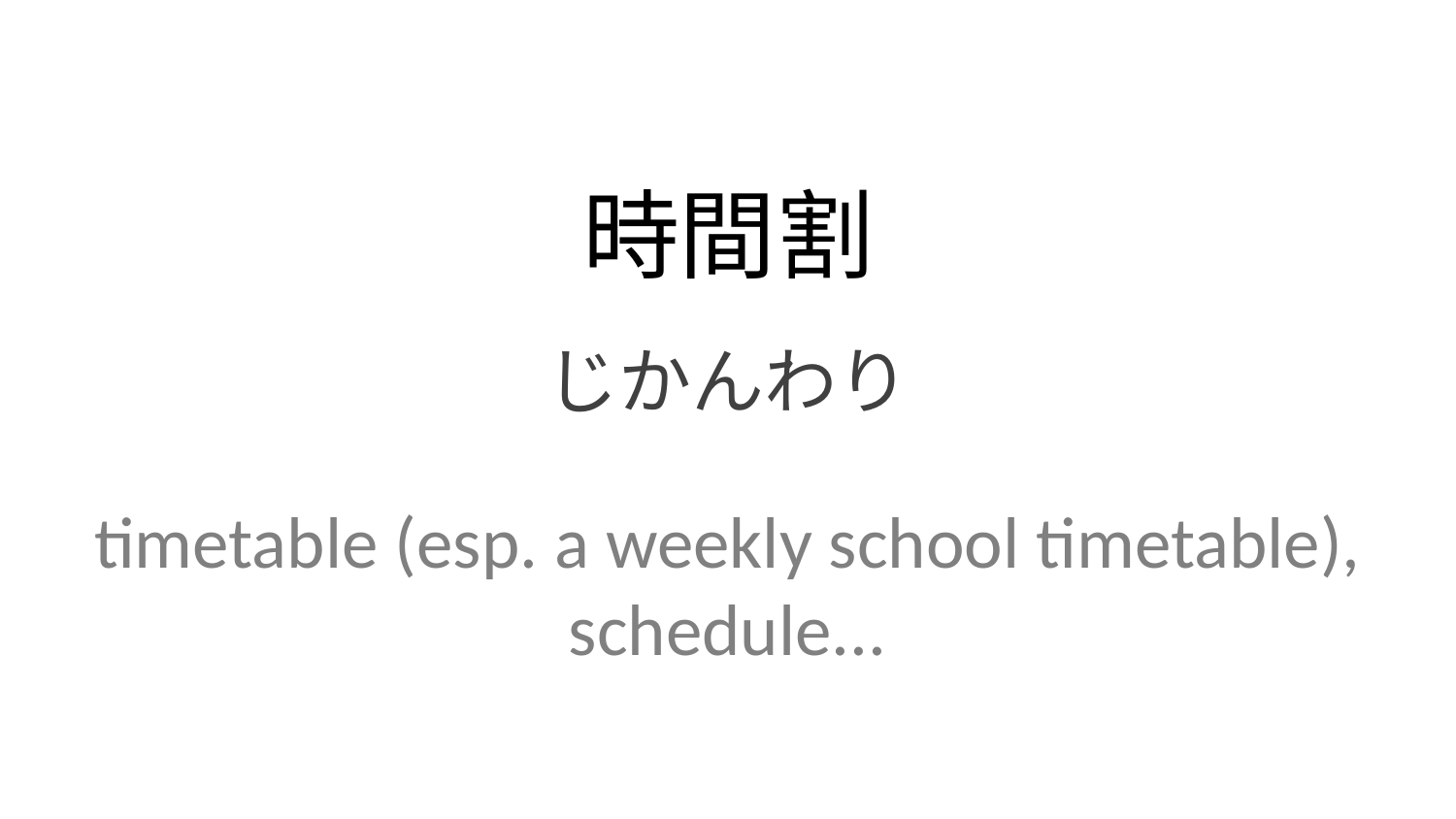

時間割

じかんわり
timetable (esp. a weekly school timetable), schedule...